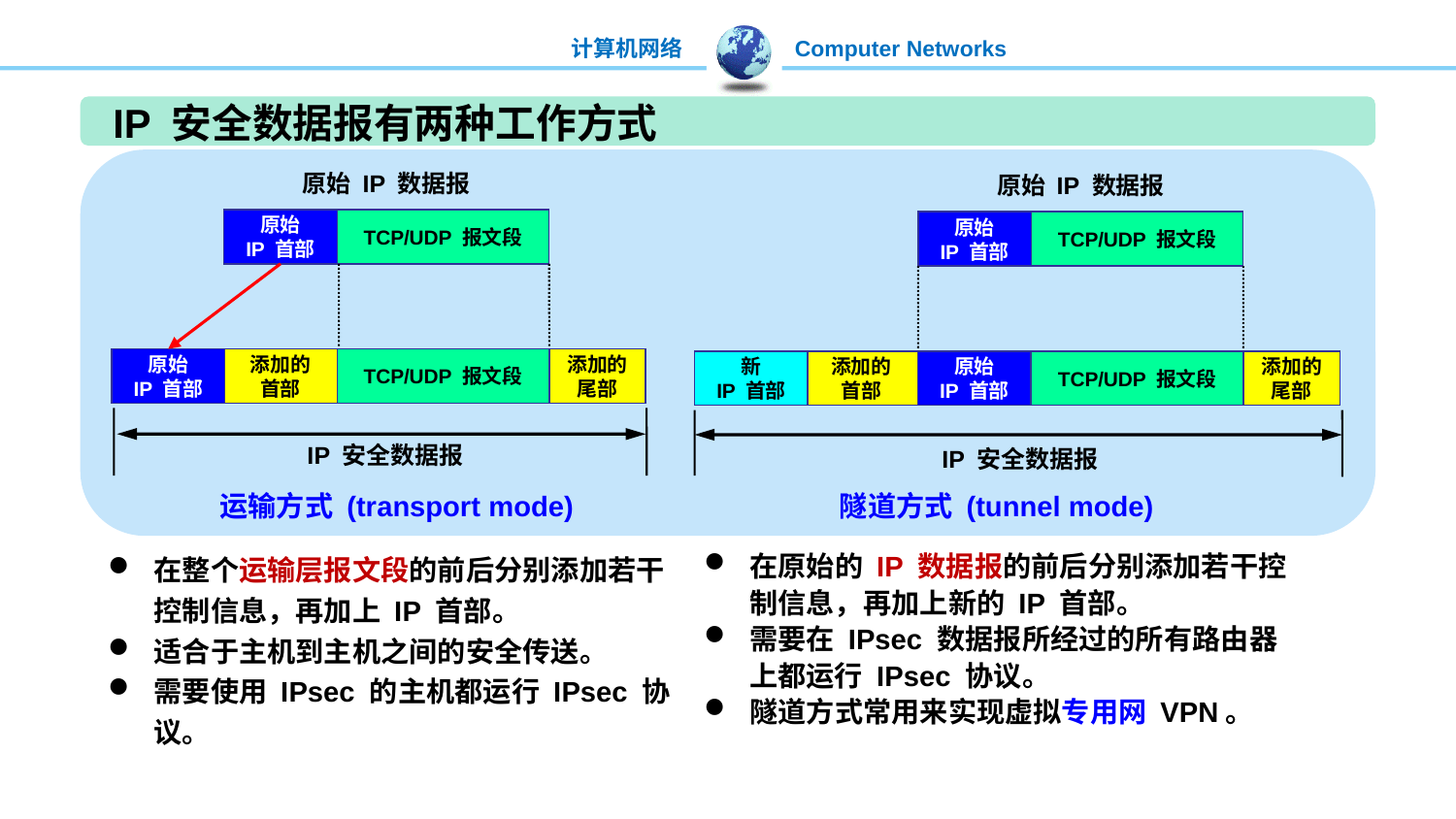

IP 安全数据报有两种工作方式

原始 IP 数据报
原始
IP 首部
TCP/UDP 报文段

原始 IP 数据报
原始
IP 首部
TCP/UDP 报文段

原始
IP 首部
TCP/UDP 报文段

IP 安全数据报

添加的
首部
添加的
尾部
原始
IP 首部
TCP/UDP 报文段

IP 安全数据报
新
IP 首部
添加的
首部
添加的
尾部
运输方式 (transport mode)
隧道方式 (tunnel mode)
在整个运输层报文段的前后分别添加若干控制信息，再加上 IP 首部。
适合于主机到主机之间的安全传送。
需要使用 IPsec 的主机都运行 IPsec 协议。
在原始的 IP 数据报的前后分别添加若干控制信息，再加上新的 IP 首部。
需要在 IPsec 数据报所经过的所有路由器上都运行 IPsec 协议。
隧道方式常用来实现虚拟专用网 VPN。